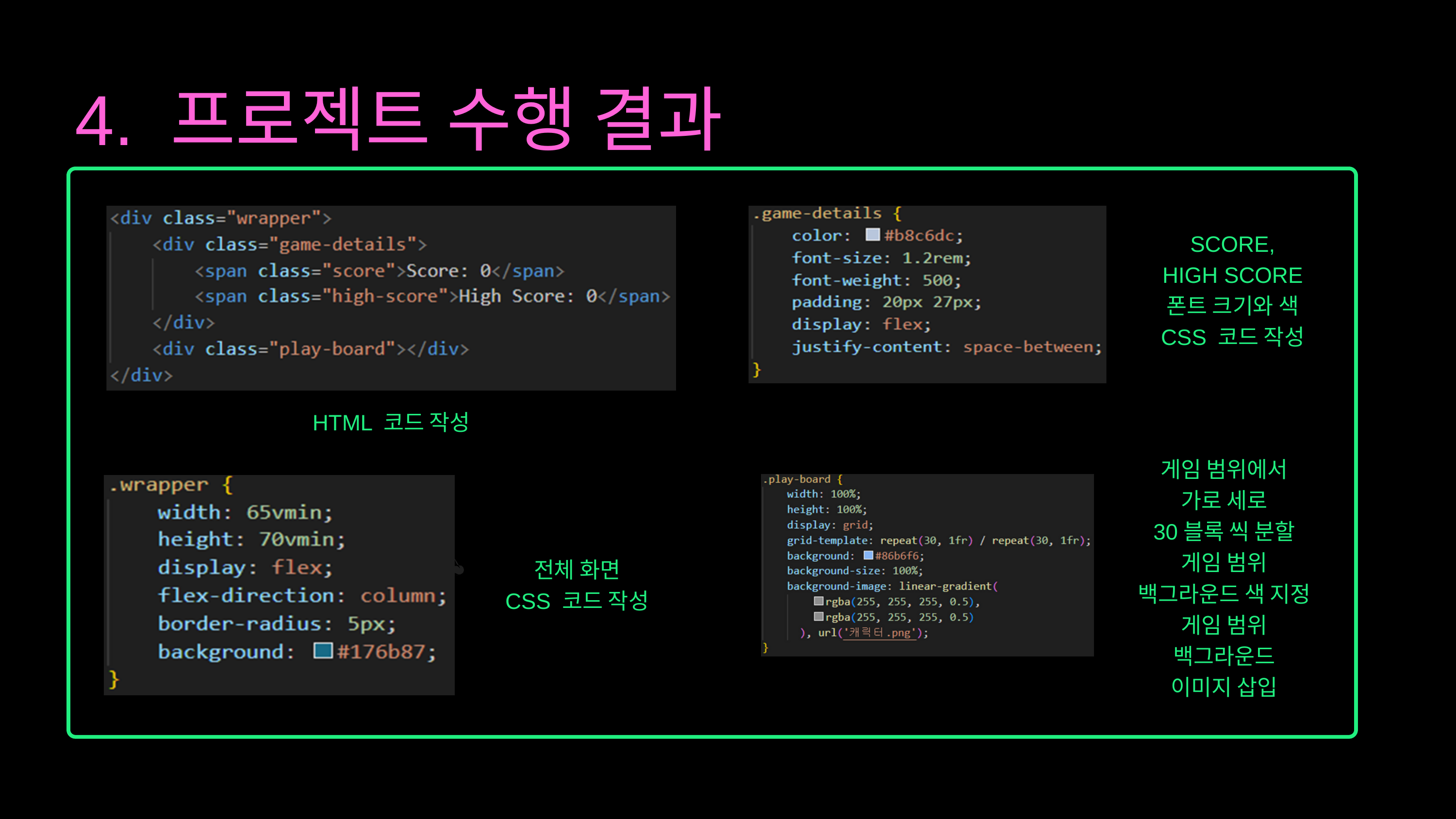

4. 프로젝트 수행 결과

SCORE,
HIGH SCORE
폰트 크기와 색
CSS 코드 작성
HTML 코드 작성
게임 범위에서
가로 세로
30블록 씩 분할
게임 범위
백그라운드 색 지정
게임 범위
백그라운드
이미지 삽입

전체 화면
CSS 코드 작성